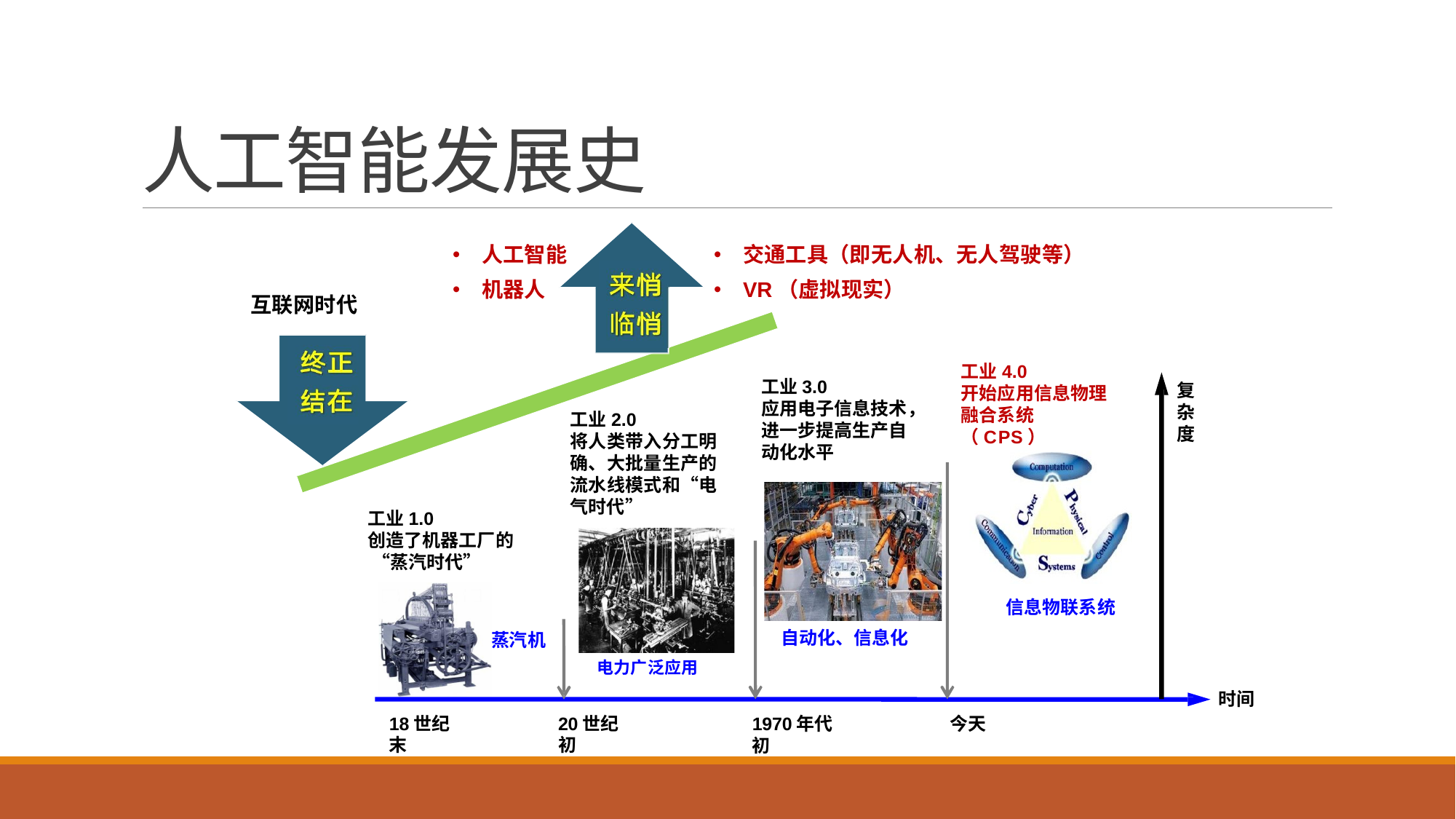

# 人工智能发展史

人工智能
机器人
交通工具（即无人机、无人驾驶等）
VR（虚拟现实）
互联网时代

工业4.0
开始应用信息物理 融合系统（CPS）

工业3.0
应用电子信息技术， 进一步提高生产自 动化水平
复 杂 度
工业2.0
将人类带入分工明 确、大批量生产的 流水线模式和“电 气时代”

工业1.0
创造了机器工厂的  “蒸汽时代”
信息物联系统
自动化、信息化
蒸汽机
电力广泛应用
时间
18世纪末
20世纪初
1970年代初
今天